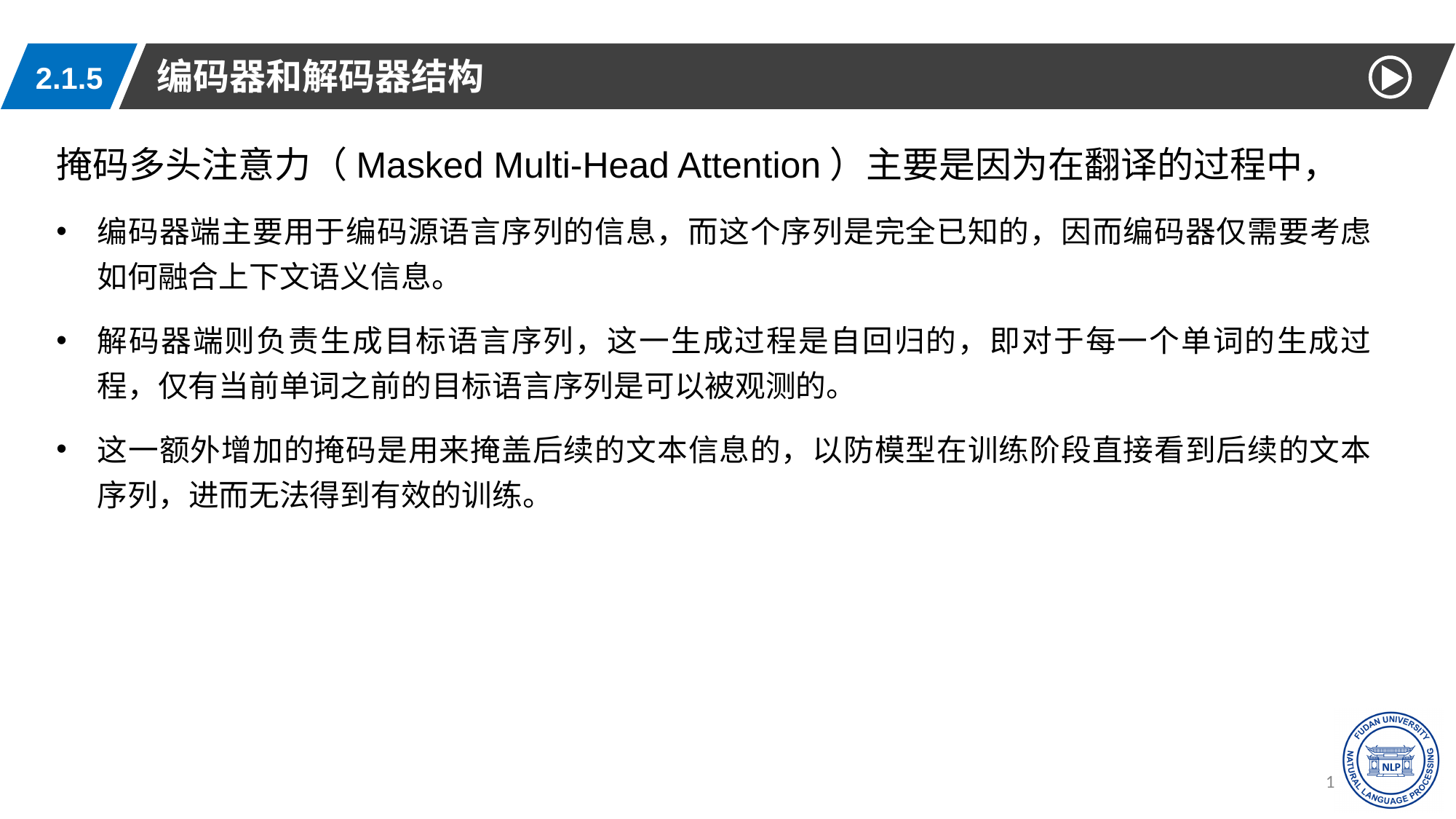

编码器和解码器结构
2.1.5

掩码多头注意力（Masked Multi-Head Attention）主要是因为在翻译的过程中，
编码器端主要用于编码源语言序列的信息，而这个序列是完全已知的，因而编码器仅需要考虑如何融合上下文语义信息。
解码器端则负责生成目标语言序列，这一生成过程是自回归的，即对于每一个单词的生成过程，仅有当前单词之前的目标语言序列是可以被观测的。
这一额外增加的掩码是用来掩盖后续的文本信息的，以防模型在训练阶段直接看到后续的文本序列，进而无法得到有效的训练。
19